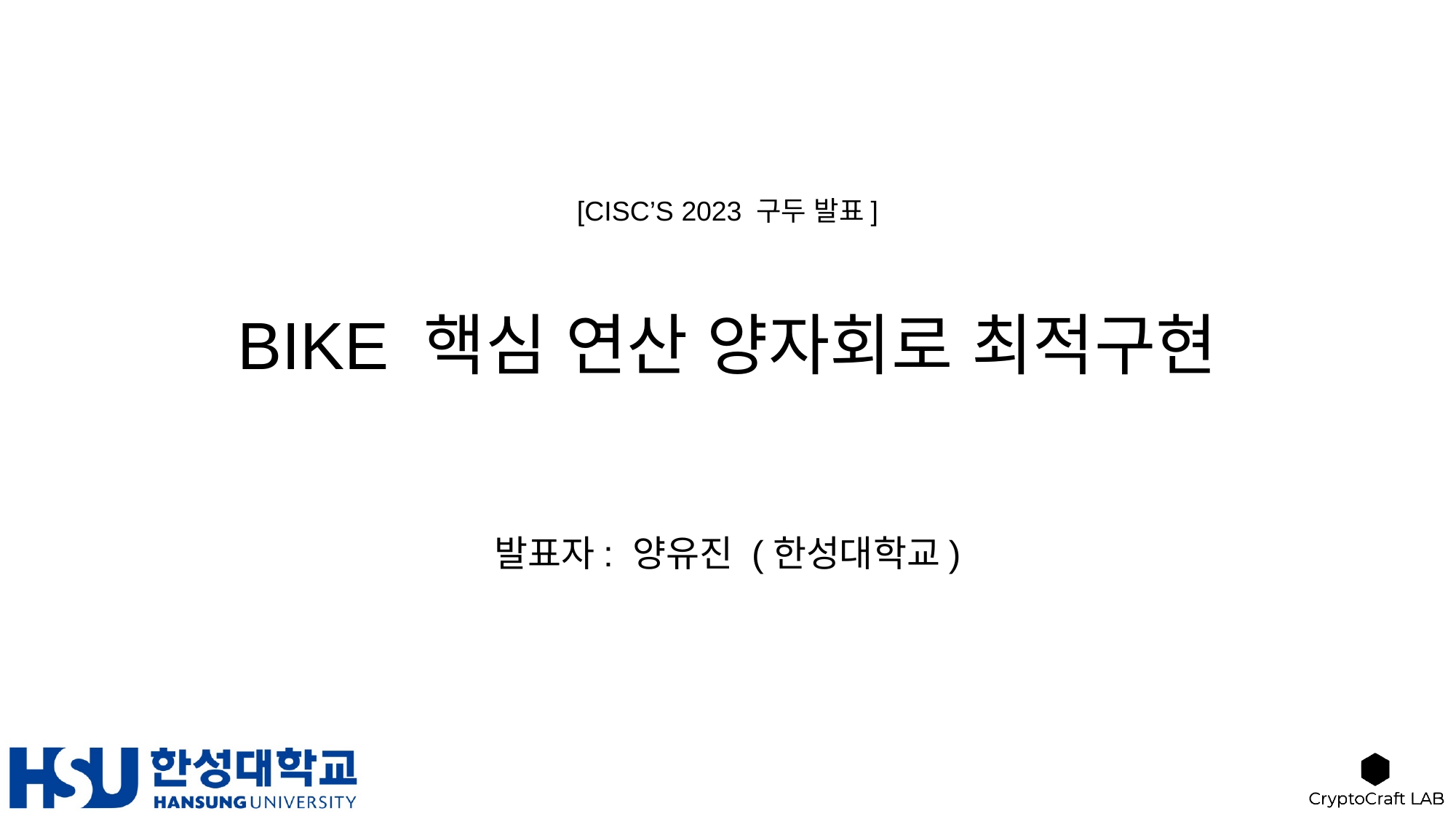

[CISC’S 2023 구두 발표]
# BIKE 핵심 연산 양자회로 최적구현
발표자: 양유진 (한성대학교)